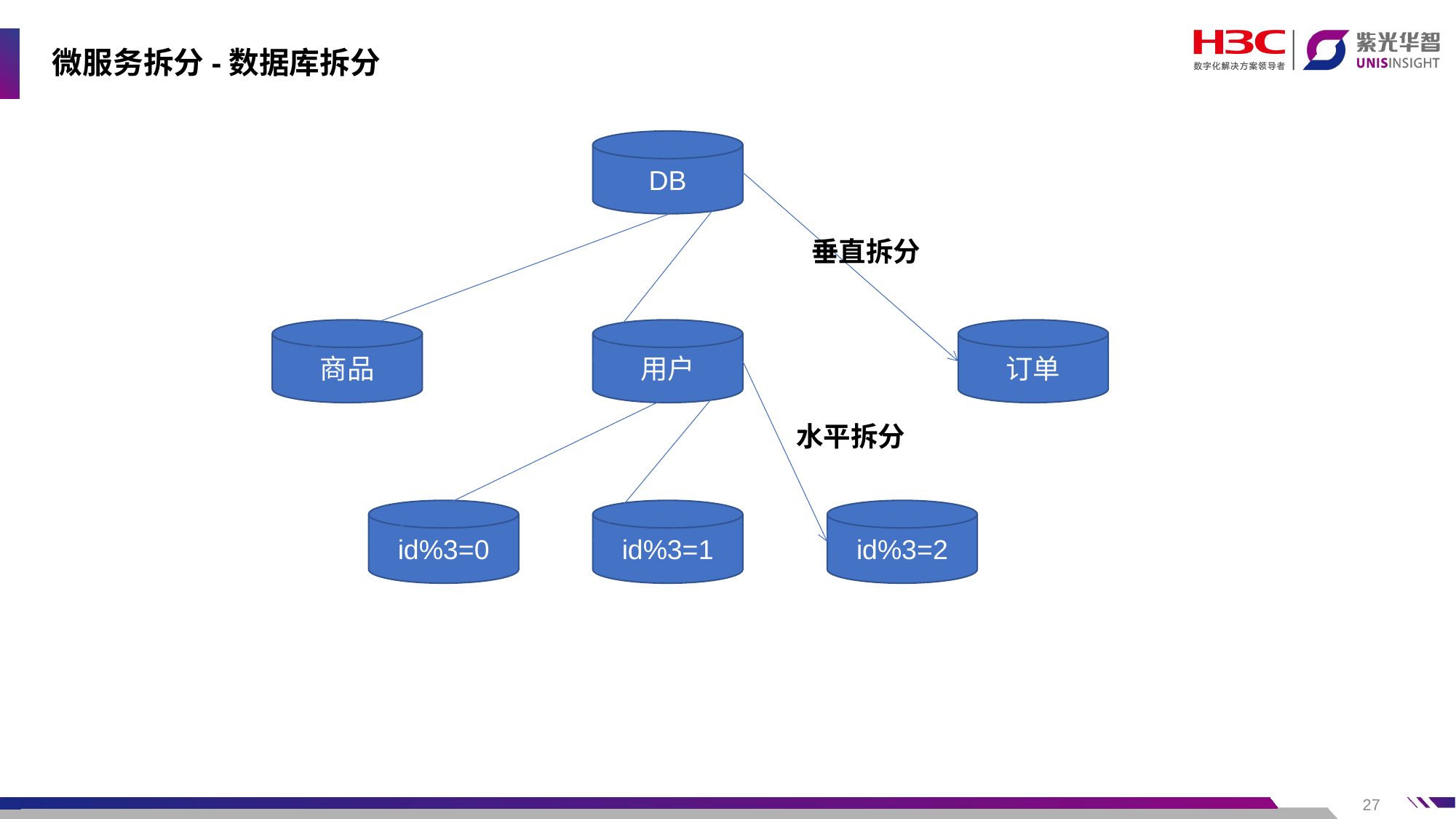

# 微服务拆分-数据库拆分
DB
垂直拆分
商品
用户
订单
水平拆分
id%3=0
id%3=1
id%3=2